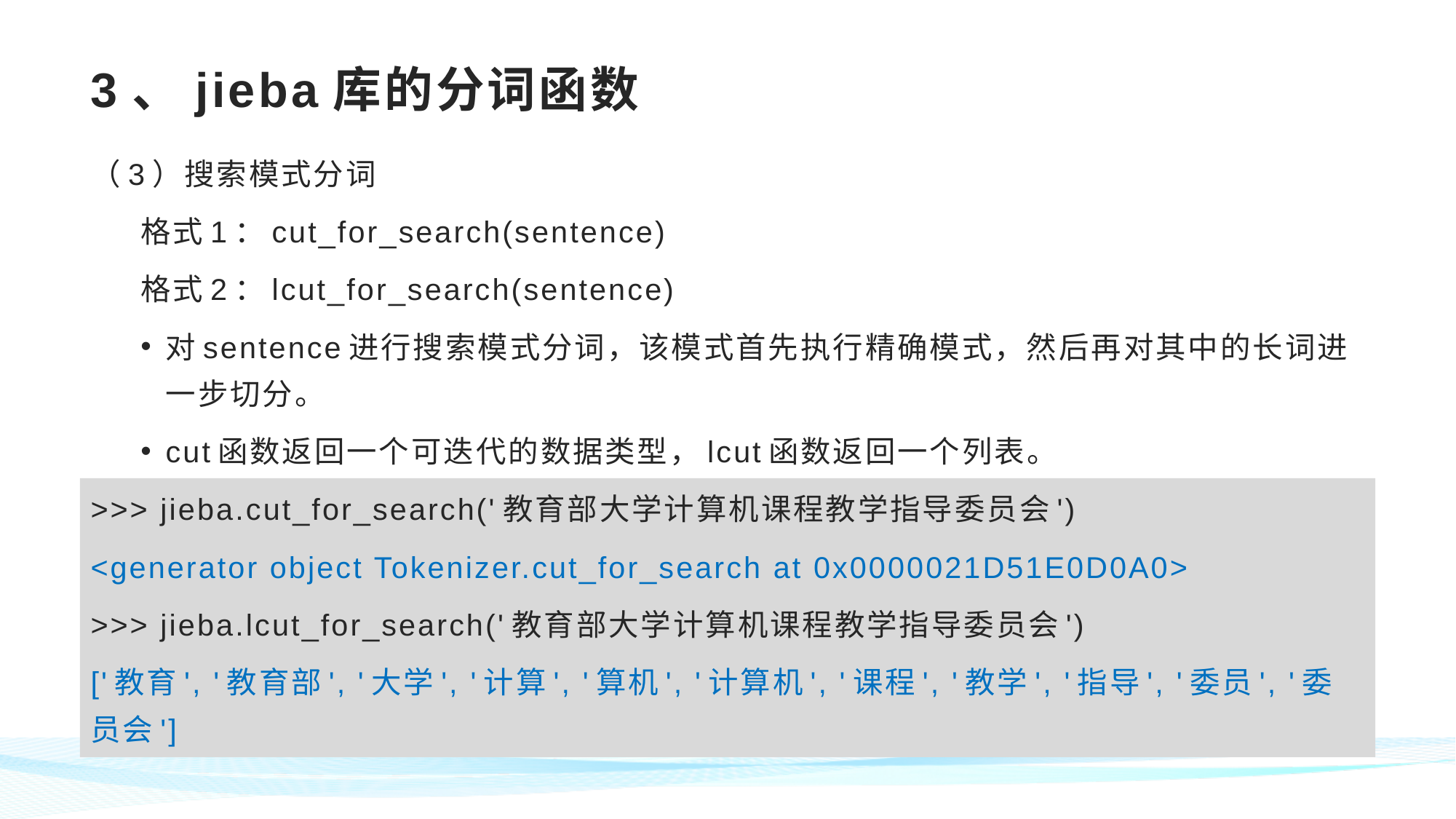

# 3、jieba库的分词函数
（3）搜索模式分词
格式1：cut_for_search(sentence)
格式2：lcut_for_search(sentence)
对sentence进行搜索模式分词，该模式首先执行精确模式，然后再对其中的长词进一步切分。
cut函数返回一个可迭代的数据类型，lcut函数返回一个列表。
>>> jieba.cut_for_search('教育部大学计算机课程教学指导委员会')
<generator object Tokenizer.cut_for_search at 0x0000021D51E0D0A0>
>>> jieba.lcut_for_search('教育部大学计算机课程教学指导委员会')
['教育', '教育部', '大学', '计算', '算机', '计算机', '课程', '教学', '指导', '委员', '委员会']